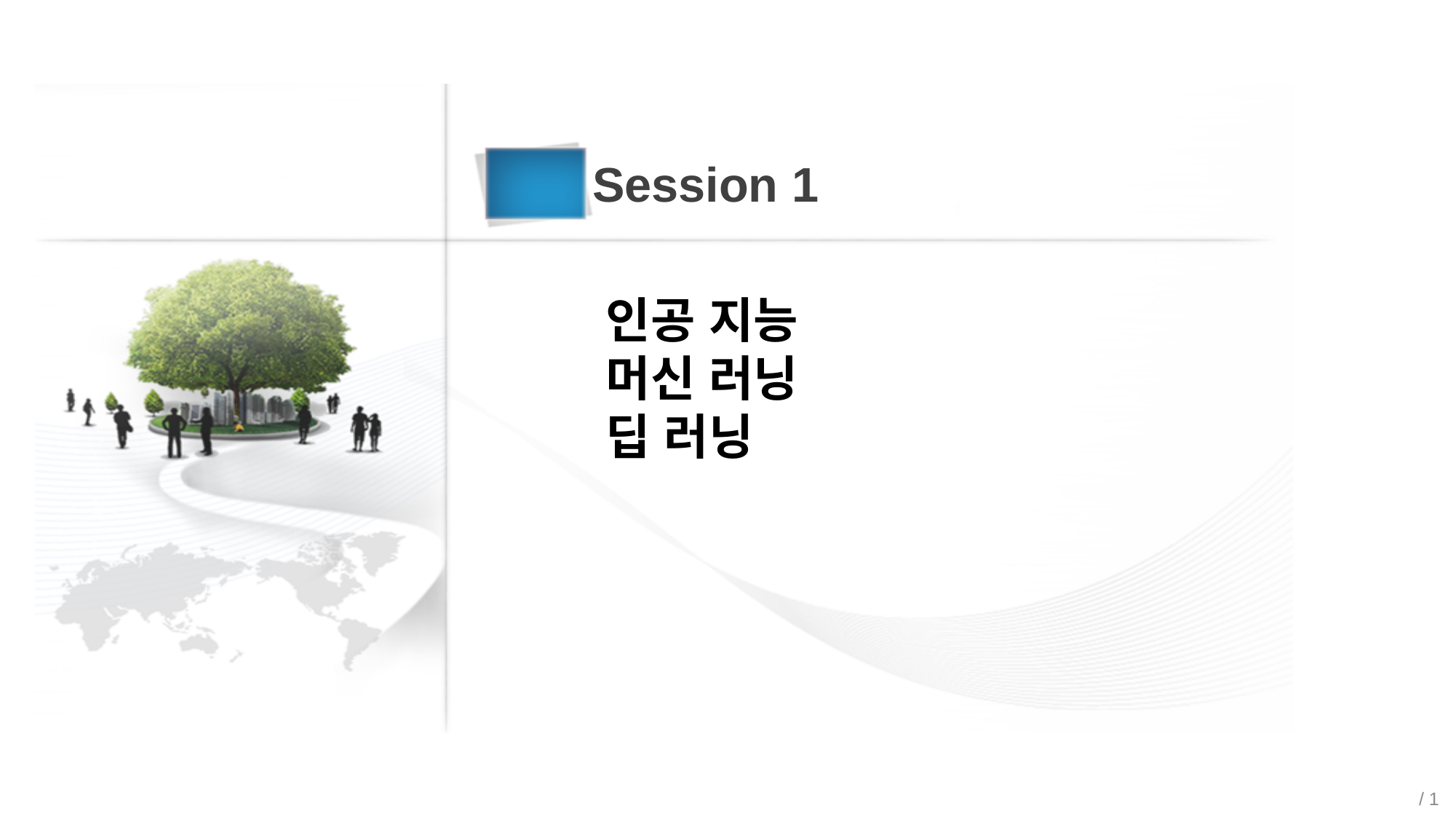

Session 1

인공 지능
머신 러닝
딥 러닝
/ 1